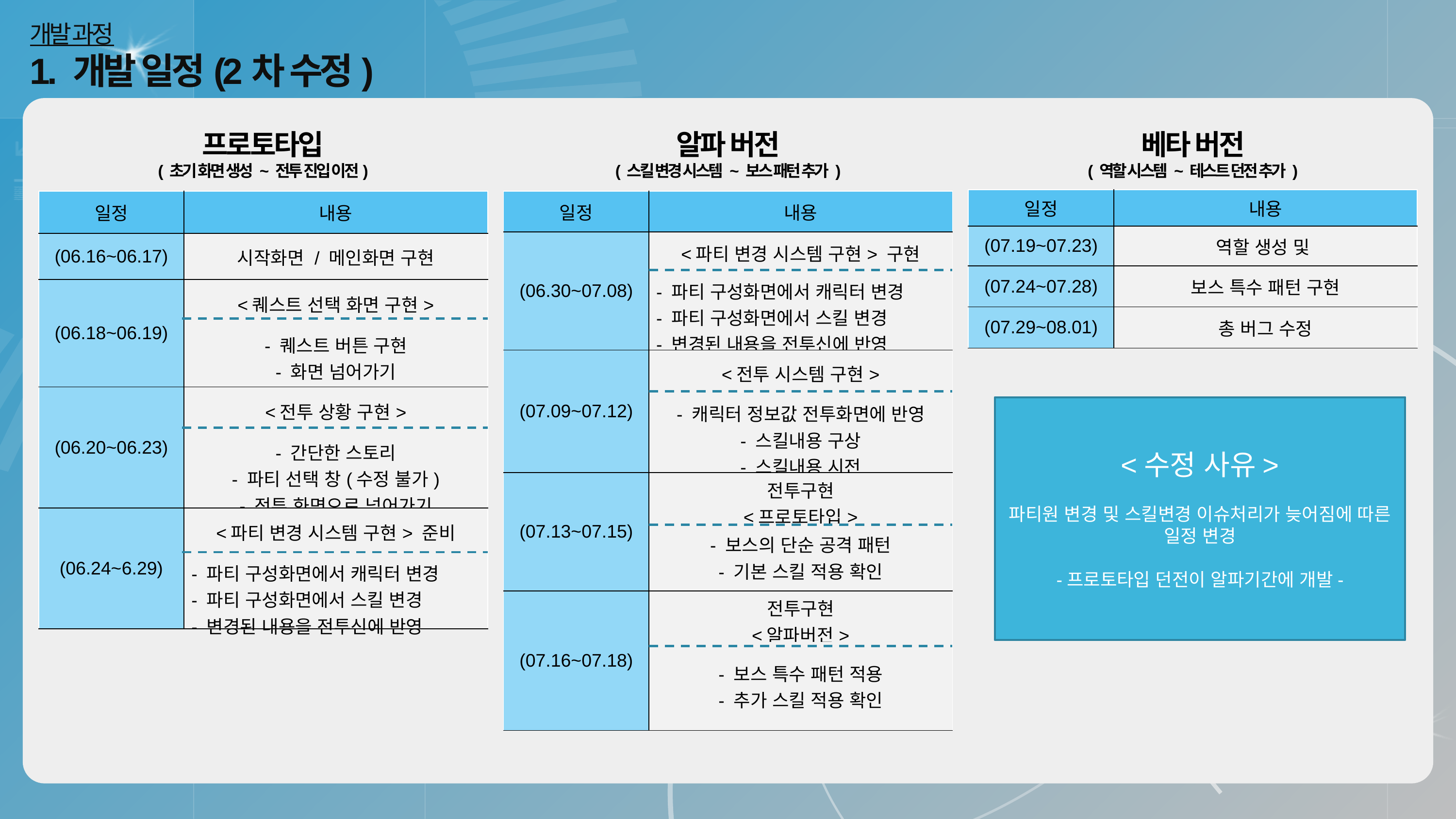

개발 과정
1. 개발 일정(2차 수정)

프로토타입
( 초기 화면 생성 ~ 전투 진입 이전)
알파 버전
( 스킬 변경 시스템 ~ 보스 패턴 추가 )
베타 버전
( 역할 시스템 ~ 테스트 던전 추가 )
| 일정 | 내용 |
| --- | --- |
| (07.19~07.23) | 역할 생성 및 |
| (07.24~07.28) | 보스 특수 패턴 구현 |
| (07.29~08.01) | 총 버그 수정 |
| 일정 | 내용 |
| --- | --- |
| (06.16~06.17) | 시작화면 / 메인화면 구현 |
| (06.18~06.19) | <퀘스트 선택 화면 구현> |
|  | - 퀘스트 버튼 구현 - 화면 넘어가기 |
| (06.20~06.23) | <전투 상황 구현> |
|  | - 간단한 스토리 - 파티 선택 창(수정 불가) - 전투 화면으로 넘어가기 |
| (06.24~6.29) | <파티 변경 시스템 구현> 준비 |
|  | - 파티 구성화면에서 캐릭터 변경 - 파티 구성화면에서 스킬 변경 - 변경된 내용을 전투신에 반영 |
| 일정 | 내용 |
| --- | --- |
| (06.30~07.08) | <파티 변경 시스템 구현> 구현 |
|  | - 파티 구성화면에서 캐릭터 변경 - 파티 구성화면에서 스킬 변경 - 변경된 내용을 전투신에 반영 |
| (07.09~07.12) | <전투 시스템 구현> |
|  | - 캐릭터 정보값 전투화면에 반영 - 스킬내용 구상 - 스킬내용 시전 |
| (07.13~07.15) | 전투구현 <프로토타입> |
|  | - 보스의 단순 공격 패턴 - 기본 스킬 적용 확인 |
| (07.16~07.18) | 전투구현 <알파버전> |
|  | - 보스 특수 패턴 적용 - 추가 스킬 적용 확인 |
<수정 사유>

파티원 변경 및 스킬변경 이슈처리가 늦어짐에 따른
일정 변경

-프로토타입 던전이 알파기간에 개발-